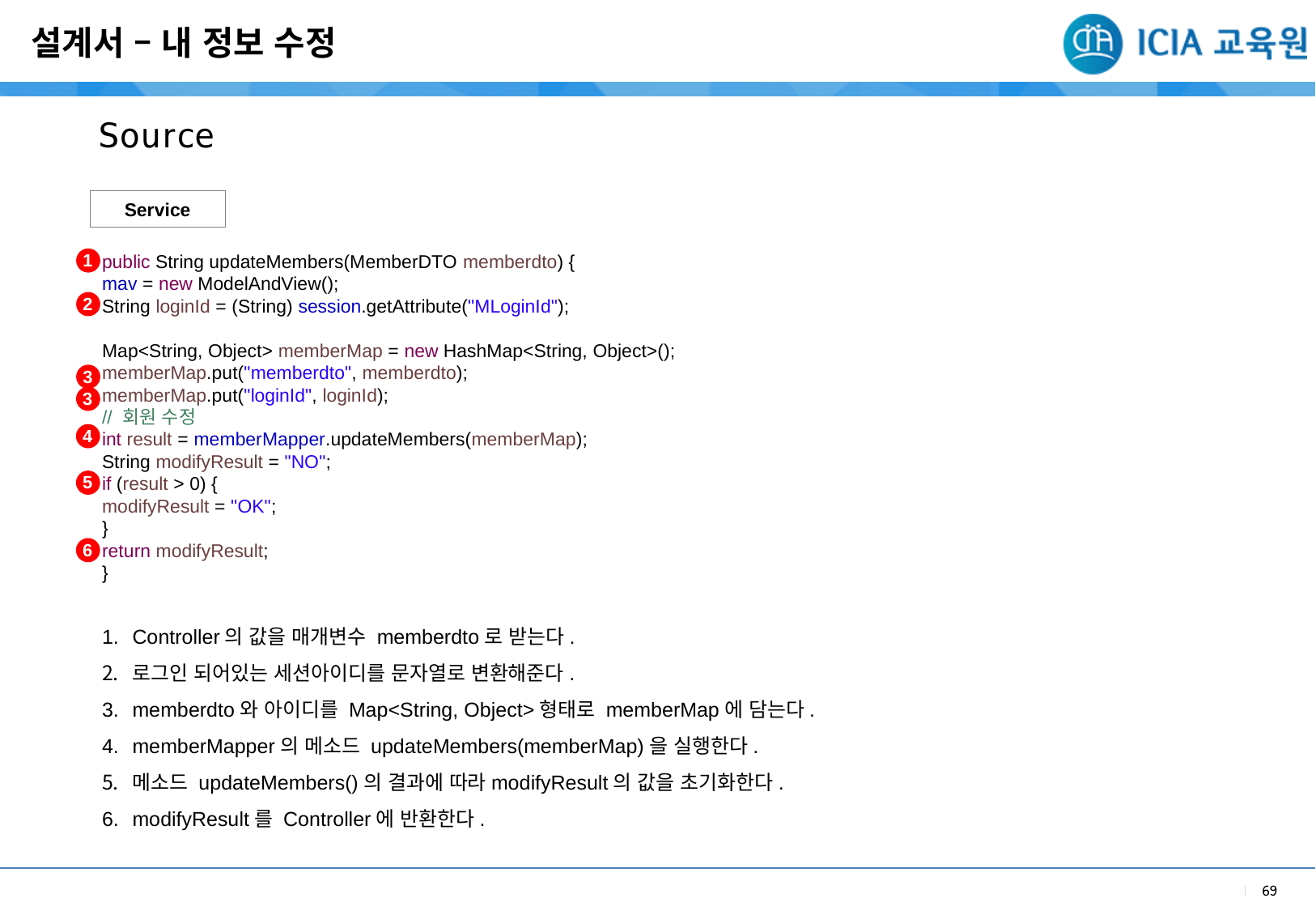

설계서 – 내 정보 수정
Source
Service
1

public String updateMembers(MemberDTO memberdto) {
mav = new ModelAndView();
String loginId = (String) session.getAttribute("MLoginId");

Map<String, Object> memberMap = new HashMap<String, Object>();
memberMap.put("memberdto", memberdto);
memberMap.put("loginId", loginId);
// 회원 수정
int result = memberMapper.updateMembers(memberMap);
String modifyResult = "NO";
if (result > 0) {
modifyResult = "OK";
}
return modifyResult;
}
2

3

3

4

5

6

Controller의 값을 매개변수 memberdto로 받는다.
로그인 되어있는 세션아이디를 문자열로 변환해준다.
memberdto와 아이디를 Map<String, Object>형태로 memberMap에 담는다.
memberMapper의 메소드 updateMembers(memberMap)을 실행한다.
메소드 updateMembers()의 결과에 따라modifyResult의 값을 초기화한다.
modifyResult를 Controller에 반환한다.